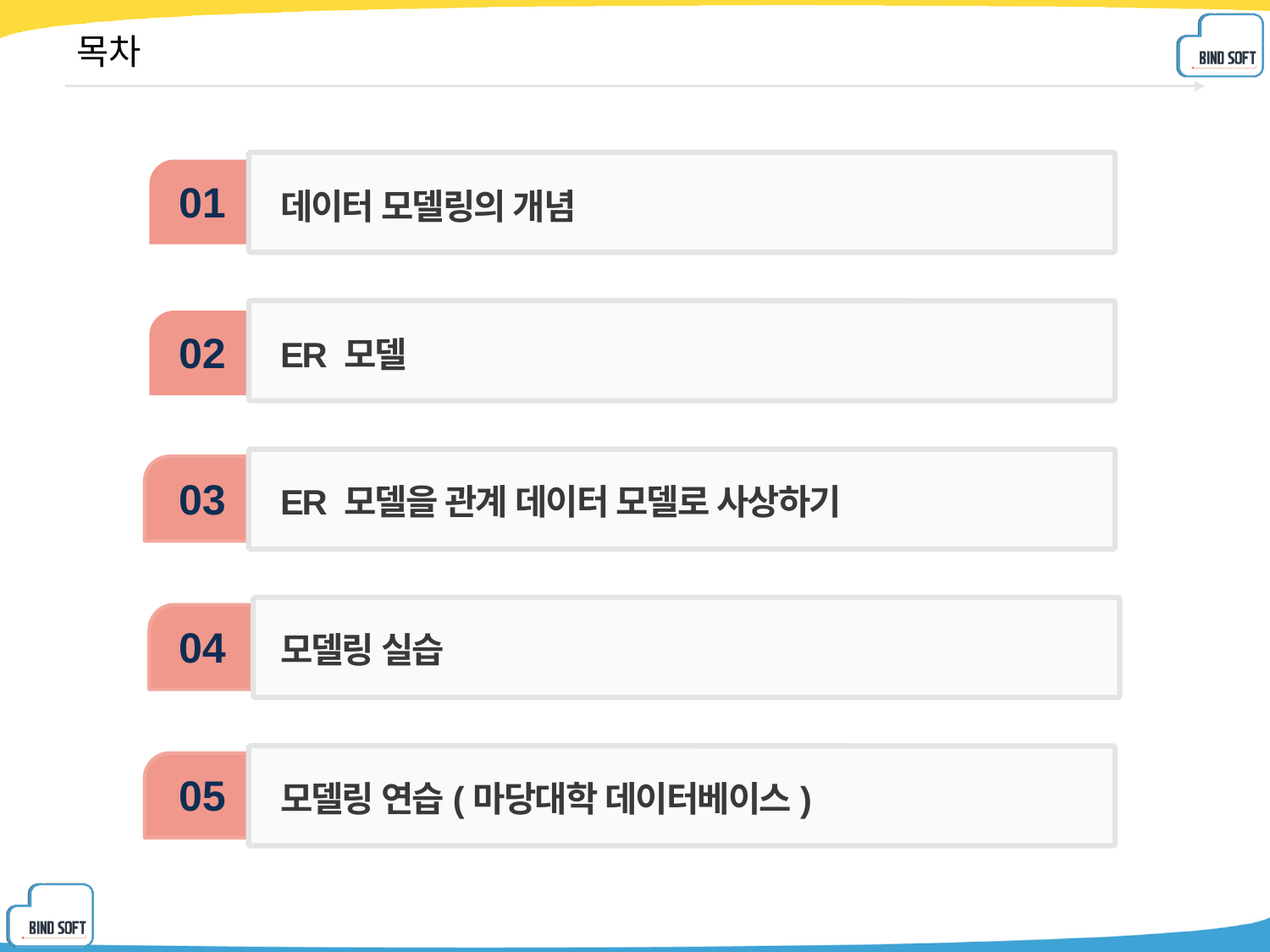

# 목차

01
데이터 모델링의 개념

02
ER 모델

03
ER 모델을 관계 데이터 모델로 사상하기

04
모델링 실습

05
모델링 연습(마당대학 데이터베이스)